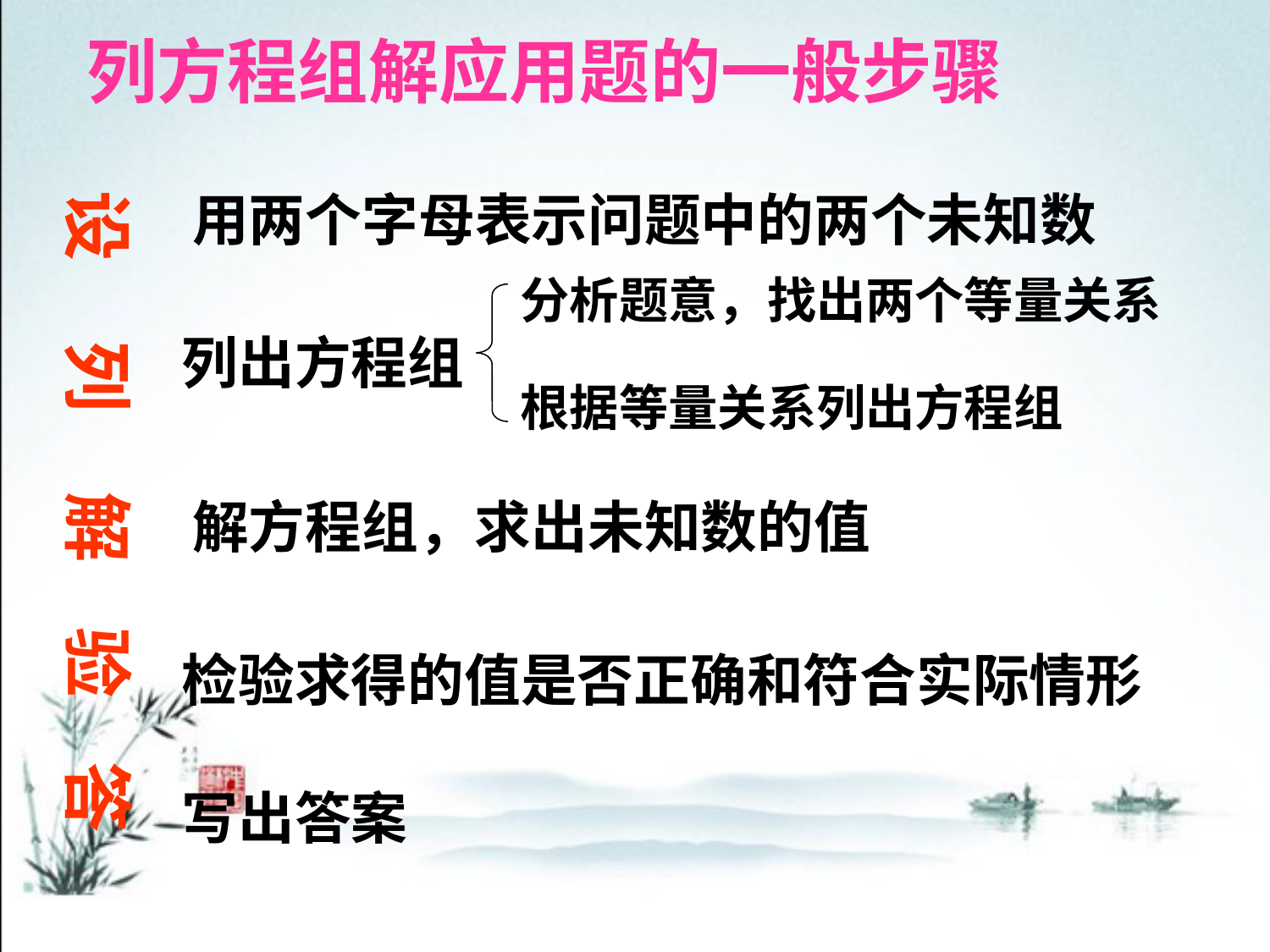

列方程组解应用题的一般步骤
设     列     解    验    答
用两个字母表示问题中的两个未知数
分析题意，找出两个等量关系

列出方程组
根据等量关系列出方程组
解方程组，求出未知数的值
检验求得的值是否正确和符合实际情形
写出答案